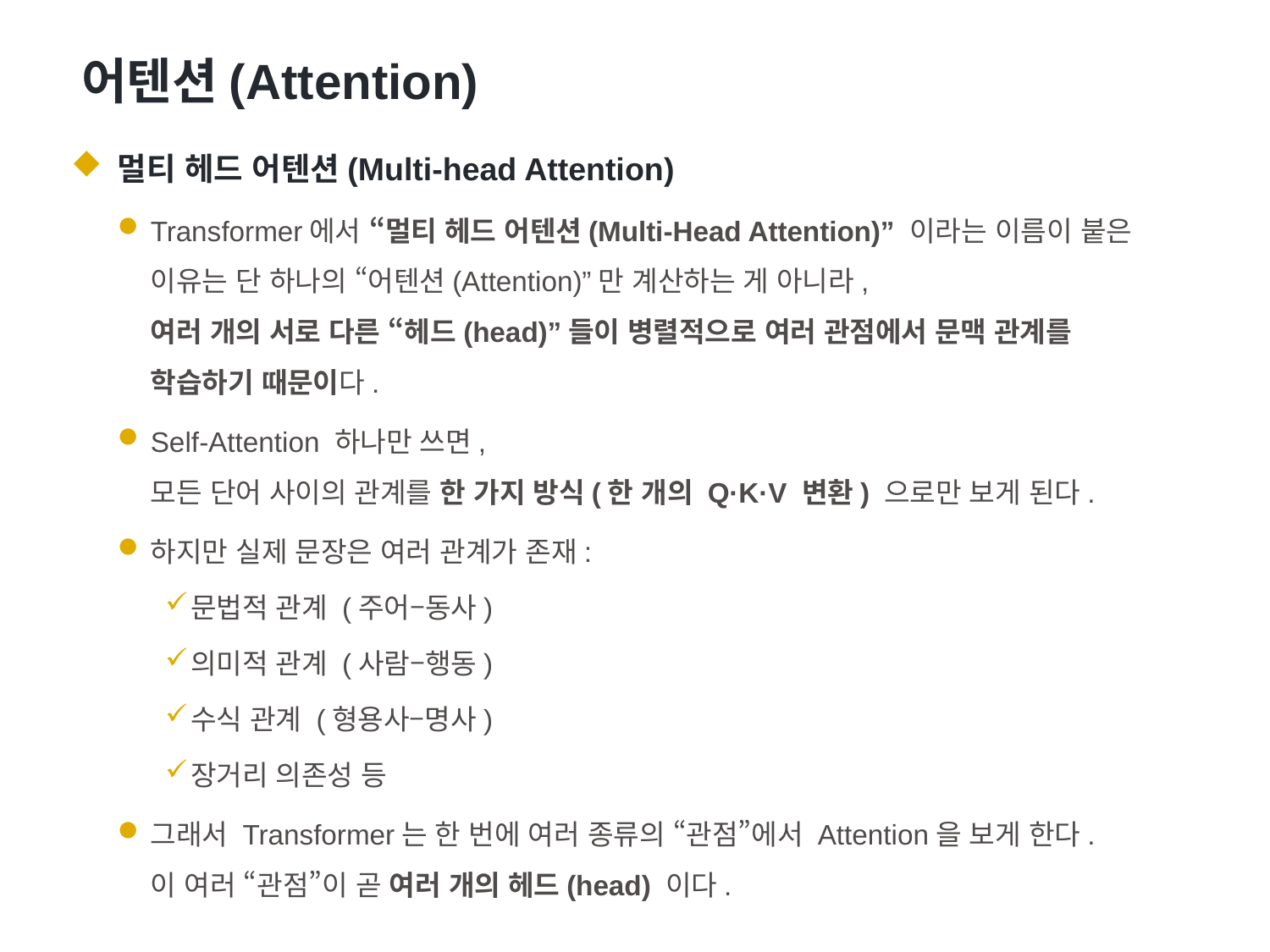

어텐션(Attention)
 멀티 헤드 어텐션(Multi-head Attention)
Transformer에서 “멀티 헤드 어텐션(Multi-Head Attention)” 이라는 이름이 붙은 이유는 단 하나의 “어텐션(Attention)”만 계산하는 게 아니라,
여러 개의 서로 다른 “헤드(head)”들이 병렬적으로 여러 관점에서 문맥 관계를 학습하기 때문이다.
Self-Attention 하나만 쓰면,
모든 단어 사이의 관계를 한 가지 방식(한 개의 Q·K·V 변환) 으로만 보게 된다.
하지만 실제 문장은 여러 관계가 존재:
문법적 관계 (주어–동사)
의미적 관계 (사람–행동)
수식 관계 (형용사–명사)
장거리 의존성 등
그래서 Transformer는 한 번에 여러 종류의 “관점”에서 Attention을 보게 한다.
이 여러 “관점”이 곧 여러 개의 헤드(head) 이다.